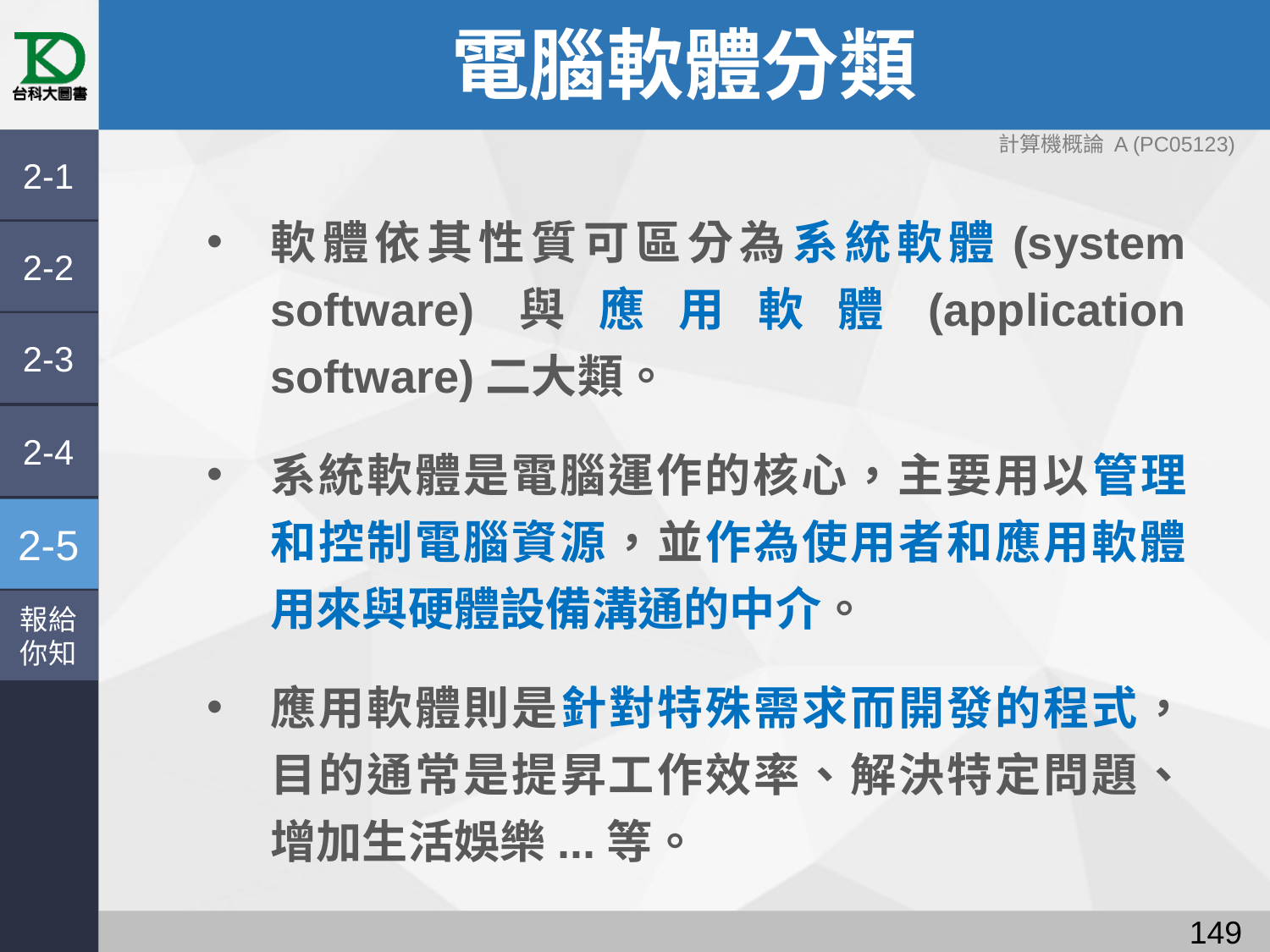

# 電腦軟體分類
計算機概論 A (PC05123)
2-1
軟體依其性質可區分為系統軟體(system software)與應用軟體(application software)二大類。
系統軟體是電腦運作的核心，主要用以管理和控制電腦資源，並作為使用者和應用軟體用來與硬體設備溝通的中介。
應用軟體則是針對特殊需求而開發的程式，目的通常是提昇工作效率、解決特定問題、增加生活娛樂...等。
2-2
2-3
2-4
2-5
報給
你知
149